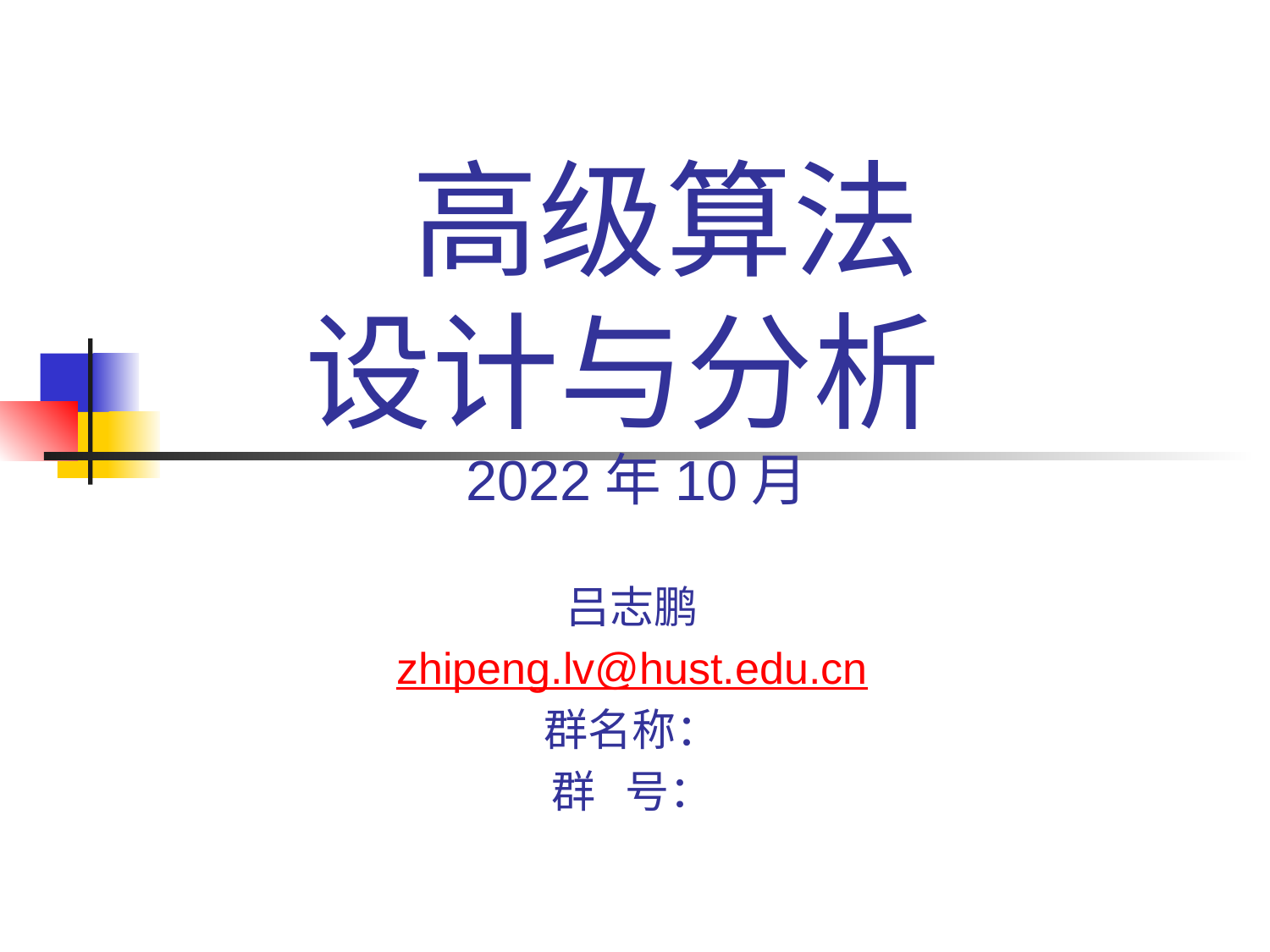

高级算法
设计与分析
2022年10月
吕志鹏
zhipeng.lv@hust.edu.cn
群名称：
群   号：